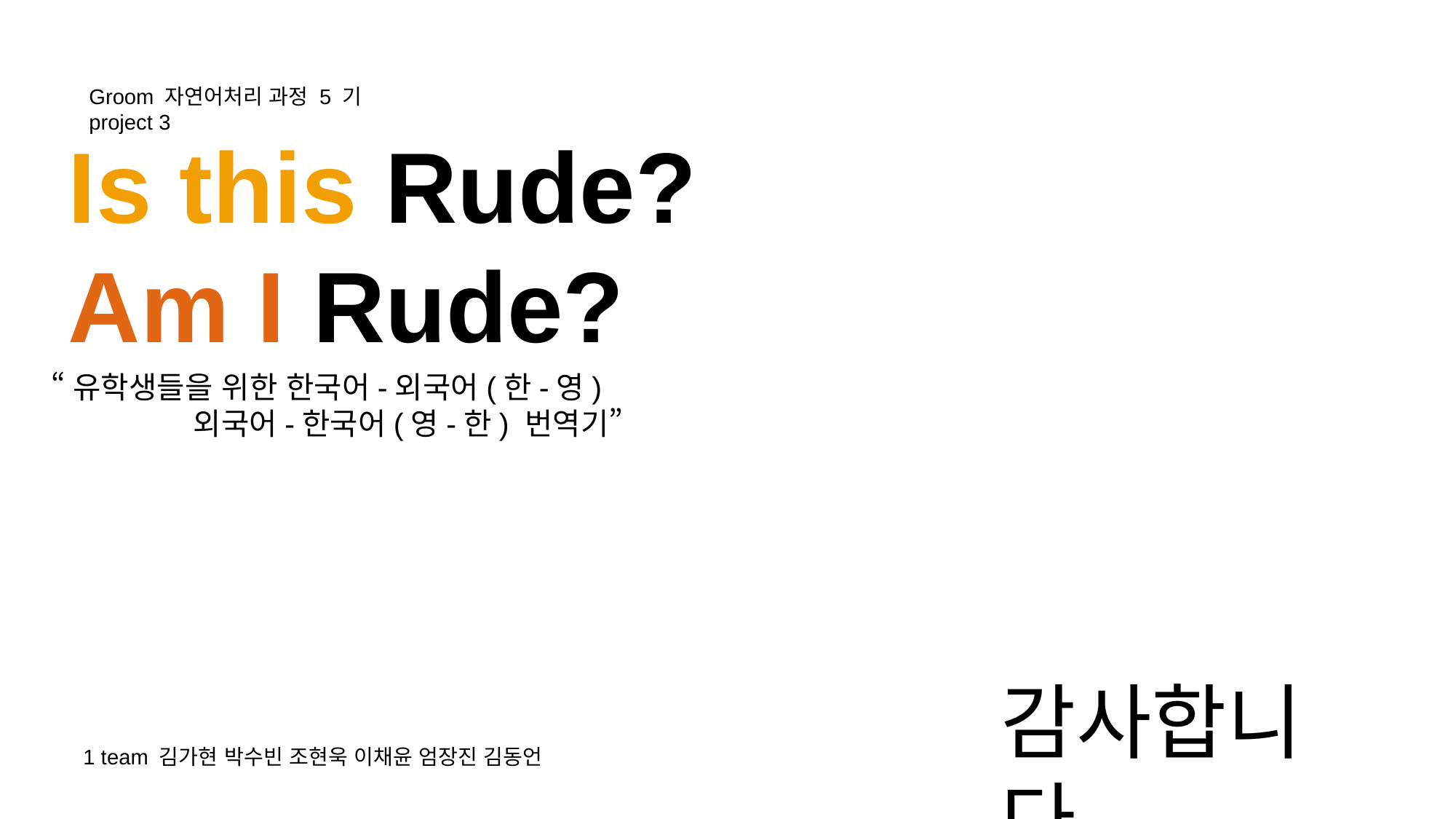

Groom 자연어처리 과정 5 기 project 3
Is this Rude?
Am I Rude?
“유학생들을 위한 한국어-외국어(한-영)
	   외국어-한국어(영-한) 번역기”
감사합니다.
1 team 김가현 박수빈 조현욱 이채윤 엄장진 김동언